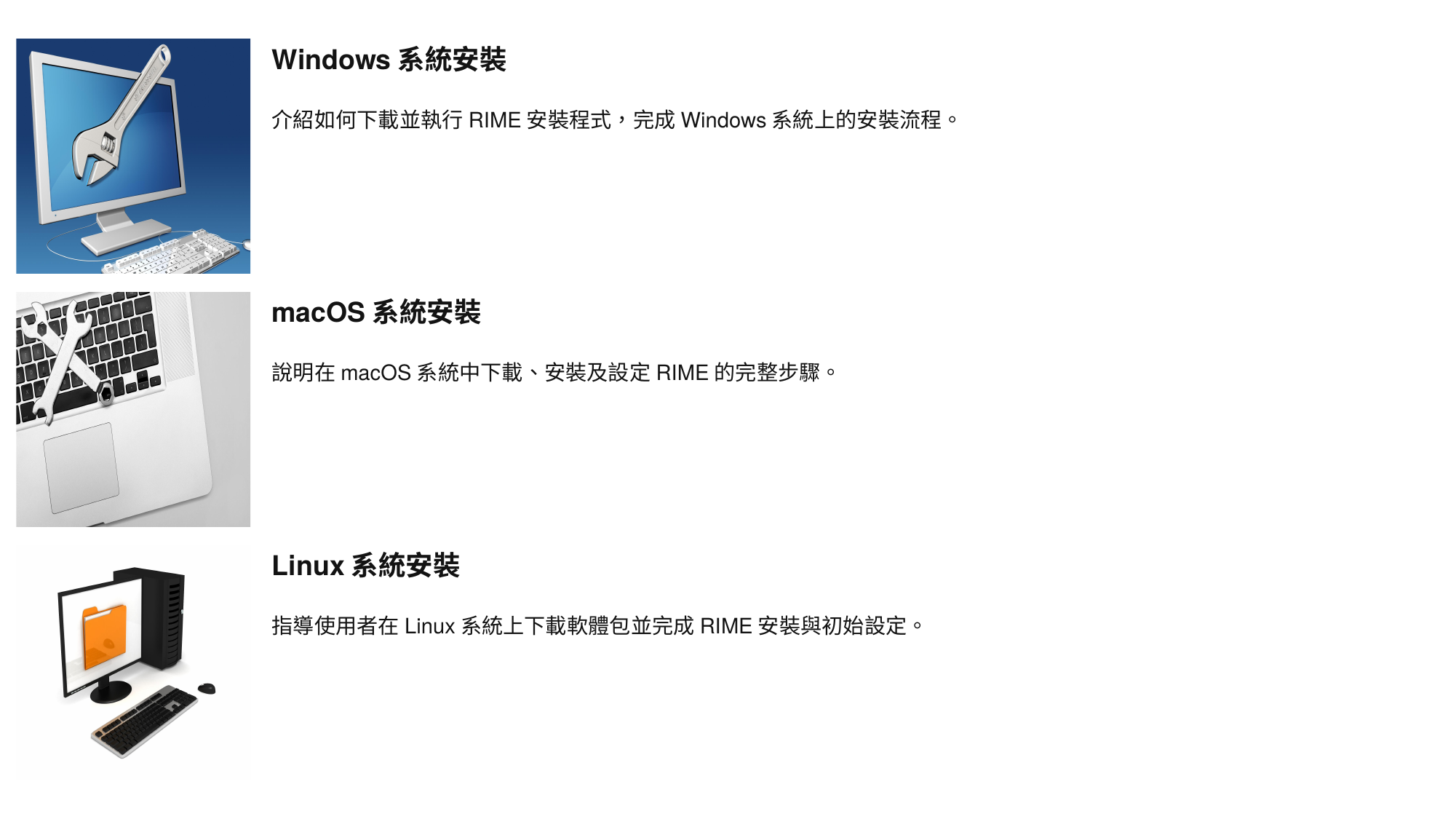

# 跨平台安裝步驟解析
Windows系統安裝
介紹如何下載並執行RIME安裝程式，完成Windows系統上的安裝流程。
macOS系統安裝
說明在macOS系統中下載、安裝及設定RIME的完整步驟。
Linux系統安裝
指導使用者在Linux系統上下載軟體包並完成RIME安裝與初始設定。